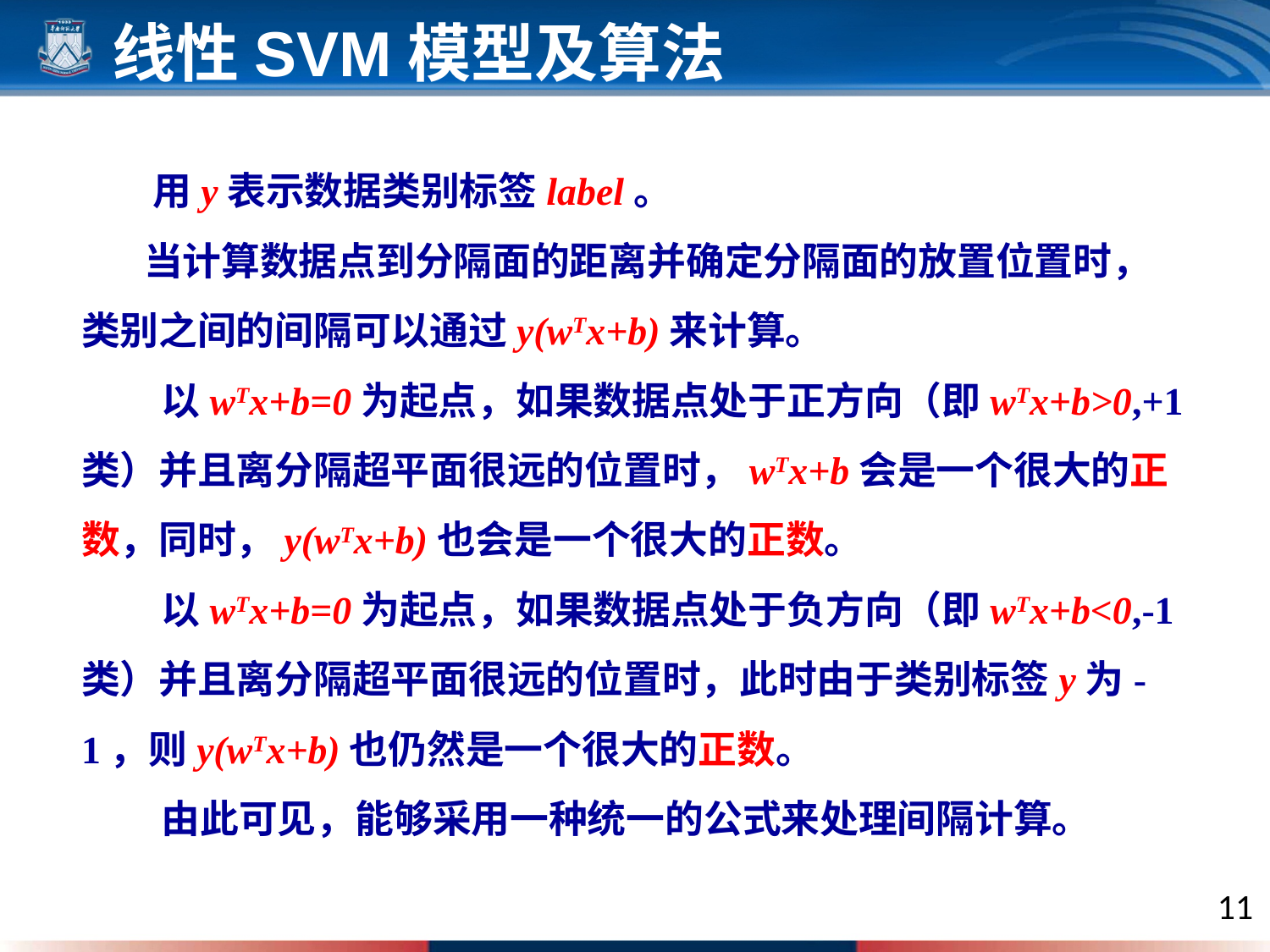

线性SVM模型及算法
       用y表示数据类别标签label。
      当计算数据点到分隔面的距离并确定分隔面的放置位置时，类别之间的间隔可以通过y(wTx+b)来计算。
        以wTx+b=0为起点，如果数据点处于正方向（即wTx+b>0,+1类）并且离分隔超平面很远的位置时，wTx+b会是一个很大的正数，同时，y(wTx+b)也会是一个很大的正数。
        以wTx+b=0为起点，如果数据点处于负方向（即wTx+b<0,-1类）并且离分隔超平面很远的位置时，此时由于类别标签y为-1，则y(wTx+b)也仍然是一个很大的正数。
        由此可见，能够采用一种统一的公式来处理间隔计算。